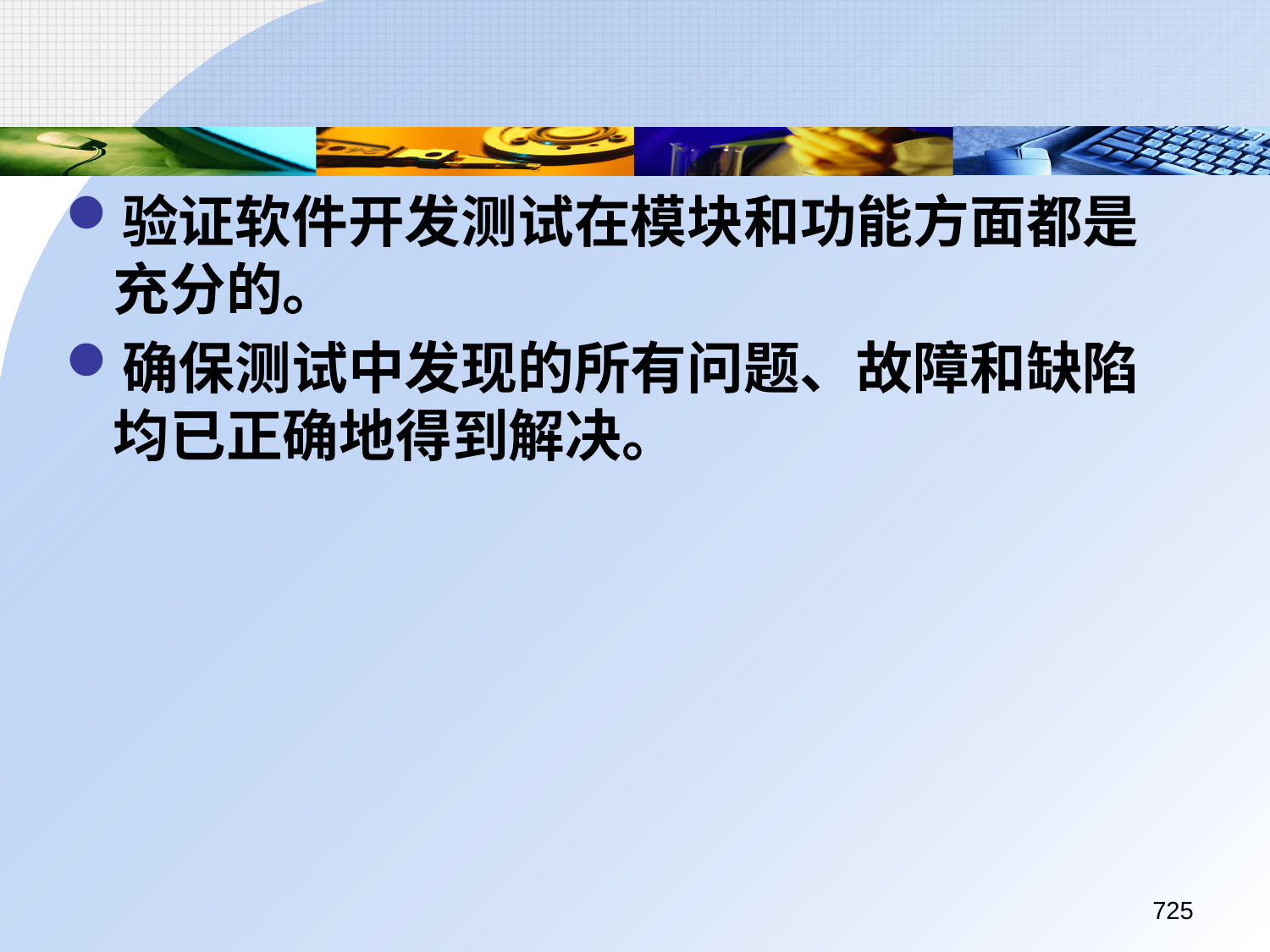

验证软件开发测试在模块和功能方面都是充分的。
确保测试中发现的所有问题、故障和缺陷均已正确地得到解决。

725